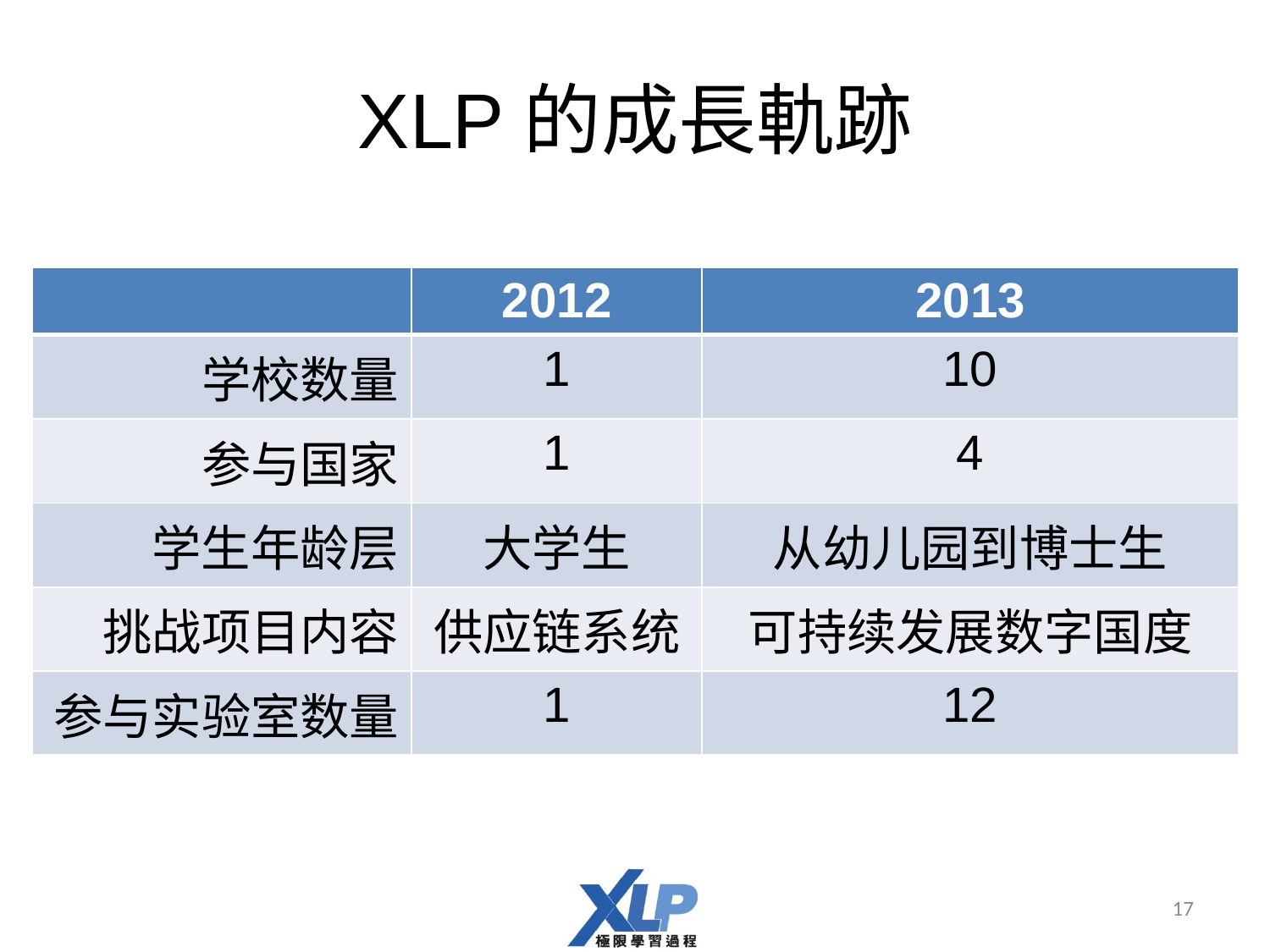

# XLP的成長軌跡
|  | 2012 | 2013 |
| --- | --- | --- |
| 学校数量 | 1 | 10 |
| 参与国家 | 1 | 4 |
| 学生年龄层 | 大学生 | 从幼儿园到博士生 |
| 挑战项目内容 | 供应链系统 | 可持续发展数字国度 |
| 参与实验室数量 | 1 | 12 |
17